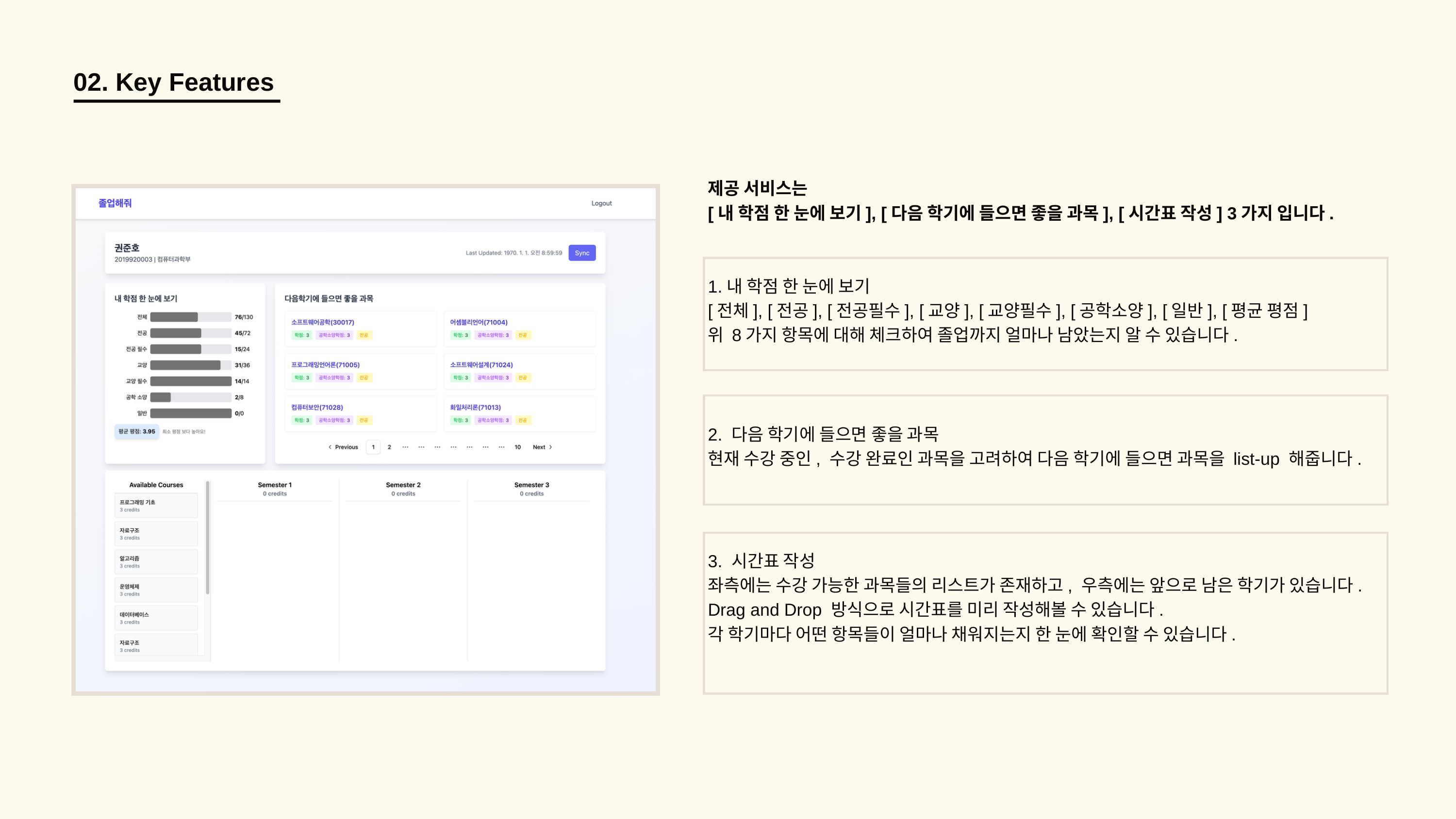

02. Key Features

제공 서비스는
[내 학점 한 눈에 보기], [다음 학기에 들으면 좋을 과목], [시간표 작성] 3가지 입니다.

1.내 학점 한 눈에 보기
[전체], [전공], [전공필수], [교양], [교양필수], [공학소양], [일반], [평균 평점]
위 8가지 항목에 대해 체크하여 졸업까지 얼마나 남았는지 알 수 있습니다.

2. 다음 학기에 들으면 좋을 과목
현재 수강 중인, 수강 완료인 과목을 고려하여 다음 학기에 들으면 과목을 list-up 해줍니다.

3. 시간표 작성
좌측에는 수강 가능한 과목들의 리스트가 존재하고, 우측에는 앞으로 남은 학기가 있습니다.
Drag and Drop 방식으로 시간표를 미리 작성해볼 수 있습니다.
각 학기마다 어떤 항목들이 얼마나 채워지는지 한 눈에 확인할 수 있습니다.